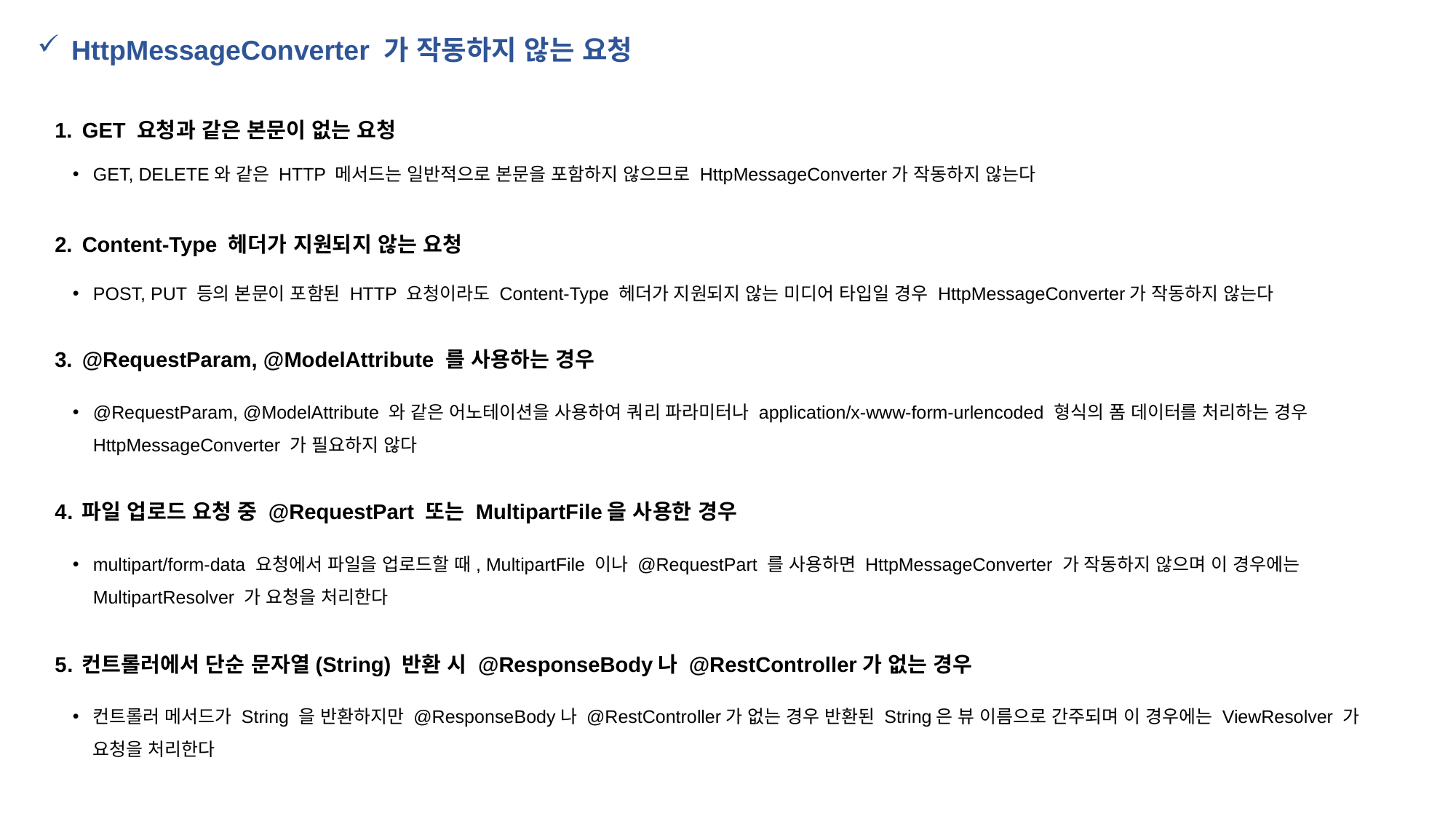

HttpMessageConverter 가 작동하지 않는 요청
GET 요청과 같은 본문이 없는 요청

Content-Type 헤더가 지원되지 않는 요청

@RequestParam, @ModelAttribute 를 사용하는 경우

파일 업로드 요청 중 @RequestPart 또는 MultipartFile을 사용한 경우

컨트롤러에서 단순 문자열(String) 반환 시 @ResponseBody나 @RestController가 없는 경우
GET, DELETE와 같은 HTTP 메서드는 일반적으로 본문을 포함하지 않으므로 HttpMessageConverter가 작동하지 않는다
POST, PUT 등의 본문이 포함된 HTTP 요청이라도 Content-Type 헤더가 지원되지 않는 미디어 타입일 경우 HttpMessageConverter가 작동하지 않는다
@RequestParam, @ModelAttribute 와 같은 어노테이션을 사용하여 쿼리 파라미터나 application/x-www-form-urlencoded 형식의 폼 데이터를 처리하는 경우 HttpMessageConverter 가 필요하지 않다
multipart/form-data 요청에서 파일을 업로드할 때, MultipartFile 이나 @RequestPart 를 사용하면 HttpMessageConverter 가 작동하지 않으며 이 경우에는MultipartResolver 가 요청을 처리한다
컨트롤러 메서드가 String 을 반환하지만 @ResponseBody나 @RestController가 없는 경우 반환된 String은 뷰 이름으로 간주되며 이 경우에는 ViewResolver 가 요청을 처리한다